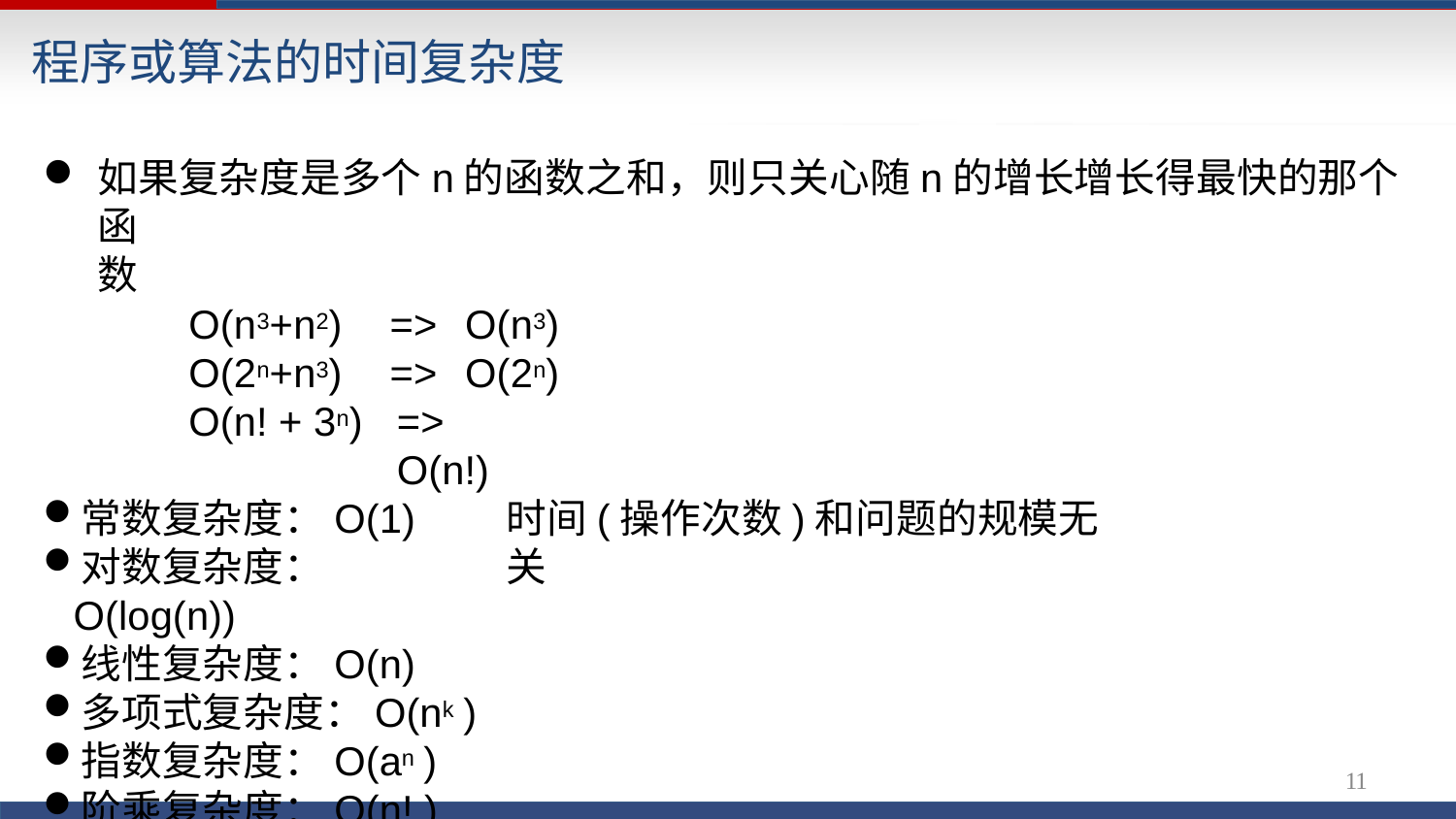

# 程序或算法的时间复杂度
如果复杂度是多个n的函数之和，则只关心随n的增长增长得最快的那个函
数
O(n3+n2)  O(2n+n3)  O(n! + 3n)
=>	O(n3)
=>	O(2n)
=>	O(n!)
常数复杂度：O(1)
对数复杂度：O(log(n))
线性复杂度：O(n)
多项式复杂度：O(nk )
指数复杂度：O(an )
阶乘复杂度：O(n! )
时间(操作次数)和问题的规模无关
11